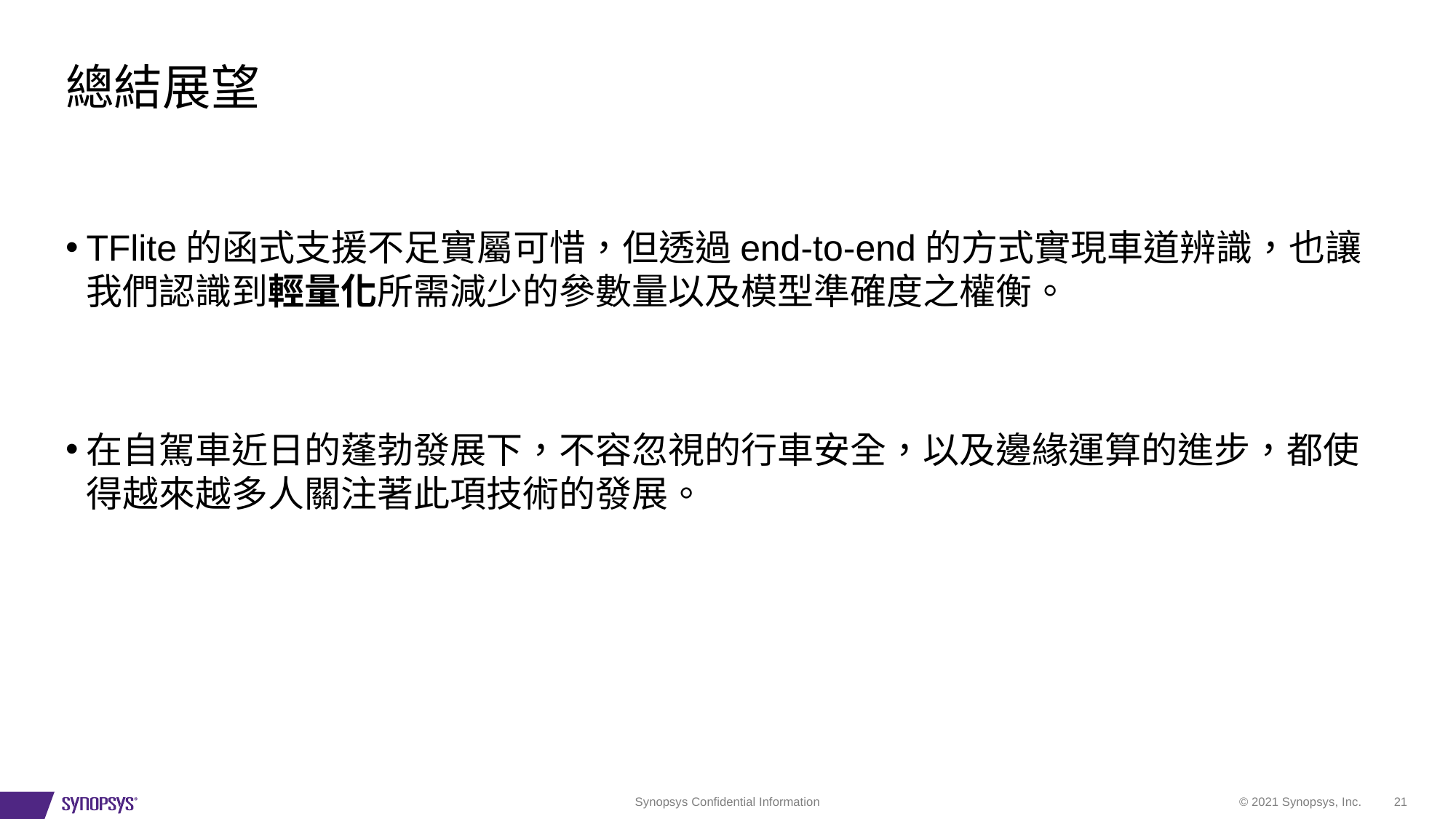

# 總結展望

TFlite的函式支援不足實屬可惜，但透過end-to-end的方式實現車道辨識，也讓我們認識到輕量化所需減少的參數量以及模型準確度之權衡。

在自駕車近日的蓬勃發展下，不容忽視的行車安全，以及邊緣運算的進步，都使得越來越多人關注著此項技術的發展。